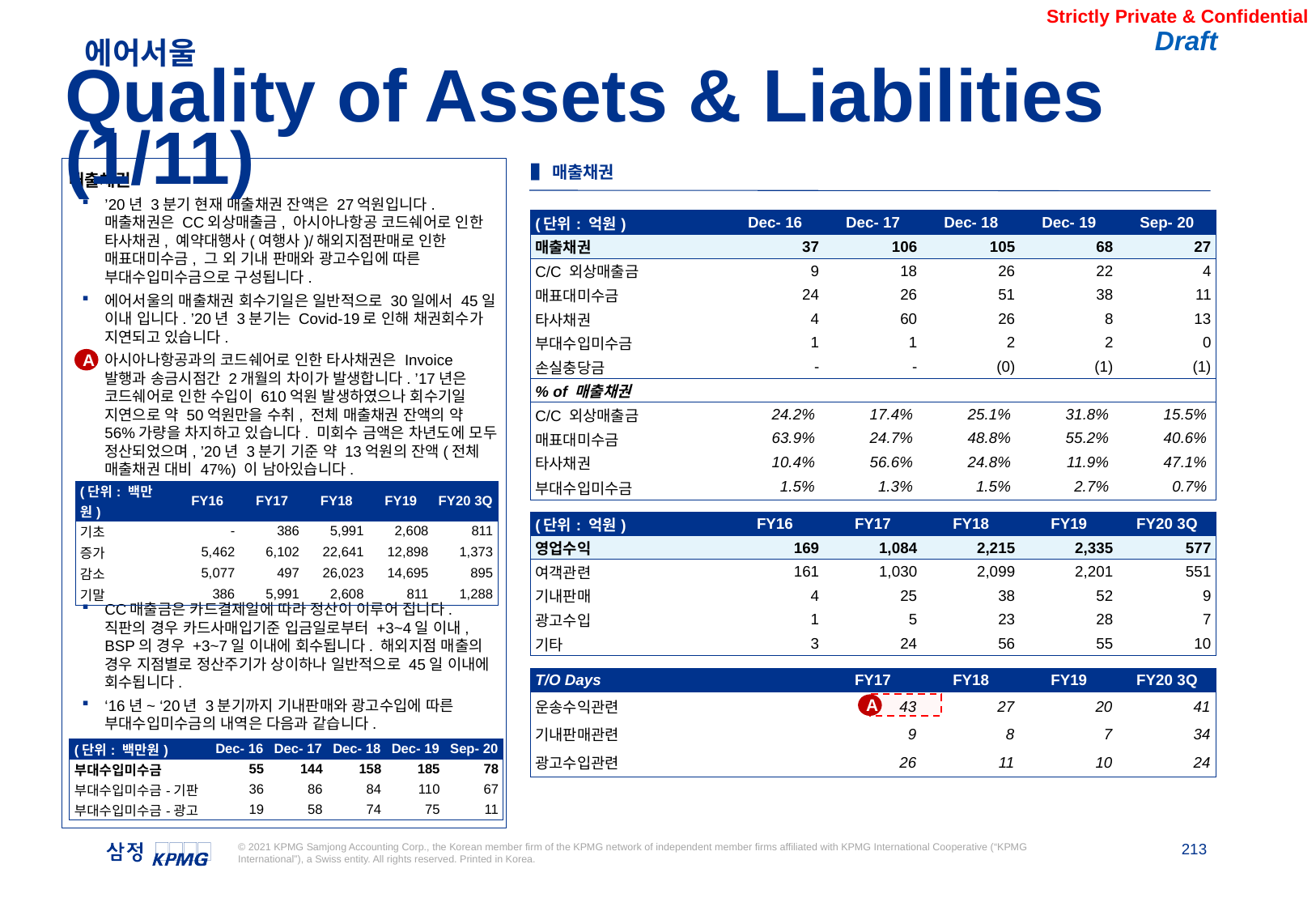

에어서울
Quality of Assets & Liabilities (1/11)
▌매출채권

매출채권
’20년 3분기 현재 매출채권 잔액은 27억원입니다. 매출채권은 CC외상매출금, 아시아나항공 코드쉐어로 인한 타사채권, 예약대행사(여행사)/해외지점판매로 인한 매표대미수금, 그 외 기내 판매와 광고수입에 따른 부대수입미수금으로 구성됩니다.
에어서울의 매출채권 회수기일은 일반적으로 30일에서 45일 이내 입니다. ’20년 3분기는 Covid-19로 인해 채권회수가 지연되고 있습니다.
아시아나항공과의 코드쉐어로 인한 타사채권은 Invoice 발행과 송금시점간 2개월의 차이가 발생합니다. ’17년은 코드쉐어로 인한 수입이 610억원 발생하였으나 회수기일 지연으로 약 50억원만을 수취, 전체 매출채권 잔액의 약 56%가량을 차지하고 있습니다. 미회수 금액은 차년도에 모두 정산되었으며, ’20년 3분기 기준 약 13억원의 잔액(전체 매출채권 대비 47%) 이 남아있습니다.

CC매출금은 카드결제일에 따라 정산이 이루어 집니다. 직판의 경우 카드사매입기준 입금일로부터 +3~4일 이내, BSP의 경우 +3~7일 이내에 회수됩니다. 해외지점 매출의 경우 지점별로 정산주기가 상이하나 일반적으로 45일 이내에 회수됩니다.
‘16년~ ‘20년 3분기까지 기내판매와 광고수입에 따른 부대수입미수금의 내역은 다음과 같습니다.
| (단위: 억원) | Dec- 16 | Dec- 17 | Dec- 18 | Dec- 19 | Sep- 20 |
| --- | --- | --- | --- | --- | --- |
| 매출채권 | 37 | 106 | 105 | 68 | 27 |
| C/C 외상매출금 | 9 | 18 | 26 | 22 | 4 |
| 매표대미수금 | 24 | 26 | 51 | 38 | 11 |
| 타사채권 | 4 | 60 | 26 | 8 | 13 |
| 부대수입미수금 | 1 | 1 | 2 | 2 | 0 |
| 손실충당금 | - | - | (0) | (1) | (1) |
| % of 매출채권 |  |  |  |  |  |
| C/C 외상매출금 | 24.2% | 17.4% | 25.1% | 31.8% | 15.5% |
| 매표대미수금 | 63.9% | 24.7% | 48.8% | 55.2% | 40.6% |
| 타사채권 | 10.4% | 56.6% | 24.8% | 11.9% | 47.1% |
| 부대수입미수금 | 1.5% | 1.3% | 1.5% | 2.7% | 0.7% |
A
| (단위: 백만원) | FY16 | FY17 | FY18 | FY19 | FY20 3Q |
| --- | --- | --- | --- | --- | --- |
| 기초 | - | 386 | 5,991 | 2,608 | 811 |
| 증가 | 5,462 | 6,102 | 22,641 | 12,898 | 1,373 |
| 감소 | 5,077 | 497 | 26,023 | 14,695 | 895 |
| 기말 | 386 | 5,991 | 2,608 | 811 | 1,288 |
| (단위: 억원) | FY16 | FY17 | FY18 | FY19 | FY20 3Q |
| --- | --- | --- | --- | --- | --- |
| 영업수익 | 169 | 1,084 | 2,215 | 2,335 | 577 |
| 여객관련 | 161 | 1,030 | 2,099 | 2,201 | 551 |
| 기내판매 | 4 | 25 | 38 | 52 | 9 |
| 광고수입 | 1 | 5 | 23 | 28 | 7 |
| 기타 | 3 | 24 | 56 | 55 | 10 |
| T/O Days |  | FY17 | FY18 | FY19 | FY20 3Q |
| --- | --- | --- | --- | --- | --- |
| 운송수익관련 |  | 43 | 27 | 20 | 41 |
| 기내판매관련 |  | 9 | 8 | 7 | 34 |
| 광고수입관련 |  | 26 | 11 | 10 | 24 |
A

| (단위: 백만원) | Dec- 16 | Dec- 17 | Dec- 18 | Dec- 19 | Sep- 20 |
| --- | --- | --- | --- | --- | --- |
| 부대수입미수금 | 55 | 144 | 158 | 185 | 78 |
| 부대수입미수금-기판 | 36 | 86 | 84 | 110 | 67 |
| 부대수입미수금-광고 | 19 | 58 | 74 | 75 | 11 |